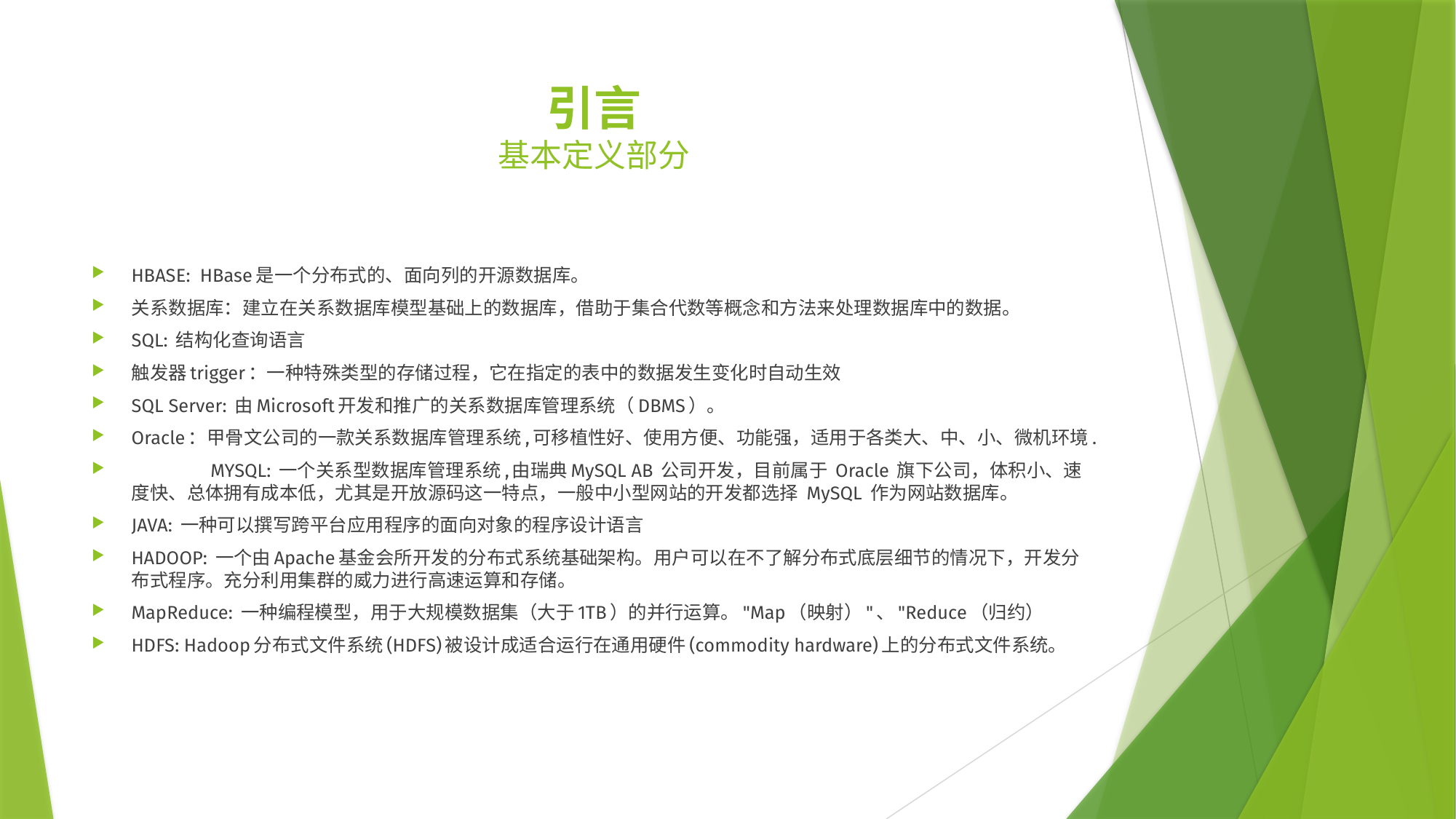

# 引言 基本定义部分
HBASE:  HBase是一个分布式的、面向列的开源数据库。
关系数据库：建立在关系数据库模型基础上的数据库，借助于集合代数等概念和方法来处理数据库中的数据。
SQL: 结构化查询语言
触发器trigger：一种特殊类型的存储过程，它在指定的表中的数据发生变化时自动生效
SQL Server: 由Microsoft开发和推广的关系数据库管理系统（DBMS）。
Oracle：甲骨文公司的一款关系数据库管理系统,可移植性好、使用方便、功能强，适用于各类大、中、小、微机环境.
	 MYSQL: 一个关系型数据库管理系统,由瑞典MySQL AB 公司开发，目前属于 Oracle 旗下公司，体积小、速度快、总体拥有成本低，尤其是开放源码这一特点，一般中小型网站的开发都选择 MySQL 作为网站数据库。
JAVA: 一种可以撰写跨平台应用程序的面向对象的程序设计语言
HADOOP: 一个由Apache基金会所开发的分布式系统基础架构。用户可以在不了解分布式底层细节的情况下，开发分布式程序。充分利用集群的威力进行高速运算和存储。
MapReduce: 一种编程模型，用于大规模数据集（大于1TB）的并行运算。"Map（映射）"、"Reduce（归约）
HDFS: Hadoop分布式文件系统(HDFS)被设计成适合运行在通用硬件(commodity hardware)上的分布式文件系统。